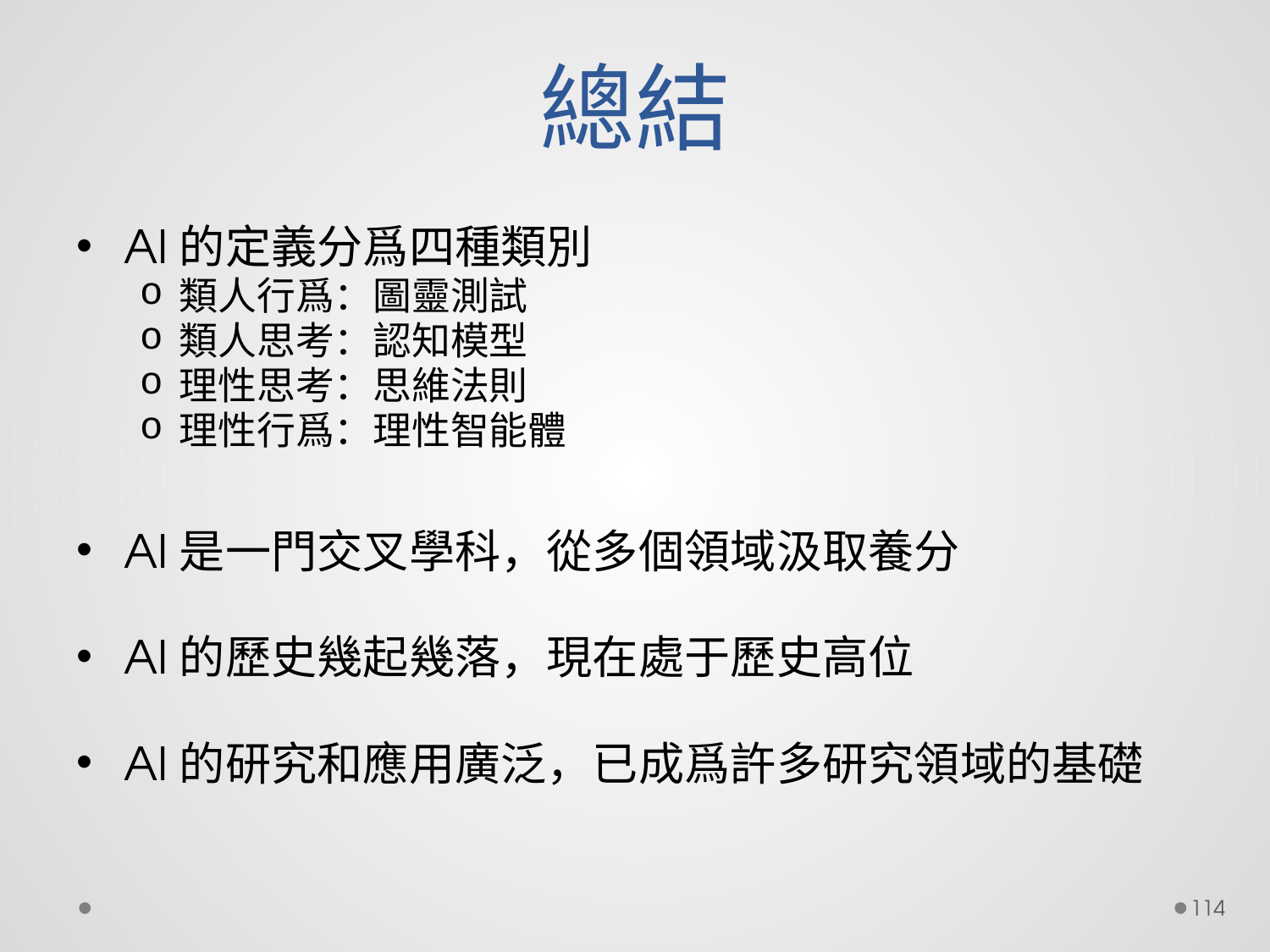

# 總結
AI的定義分爲四種類別
類人行爲：圖靈測試
類人思考：認知模型
理性思考：思維法則
理性行爲：理性智能體

AI是一門交叉學科，從多個領域汲取養分

AI的歷史幾起幾落，現在處于歷史高位

AI的研究和應用廣泛，已成爲許多研究領域的基礎
114